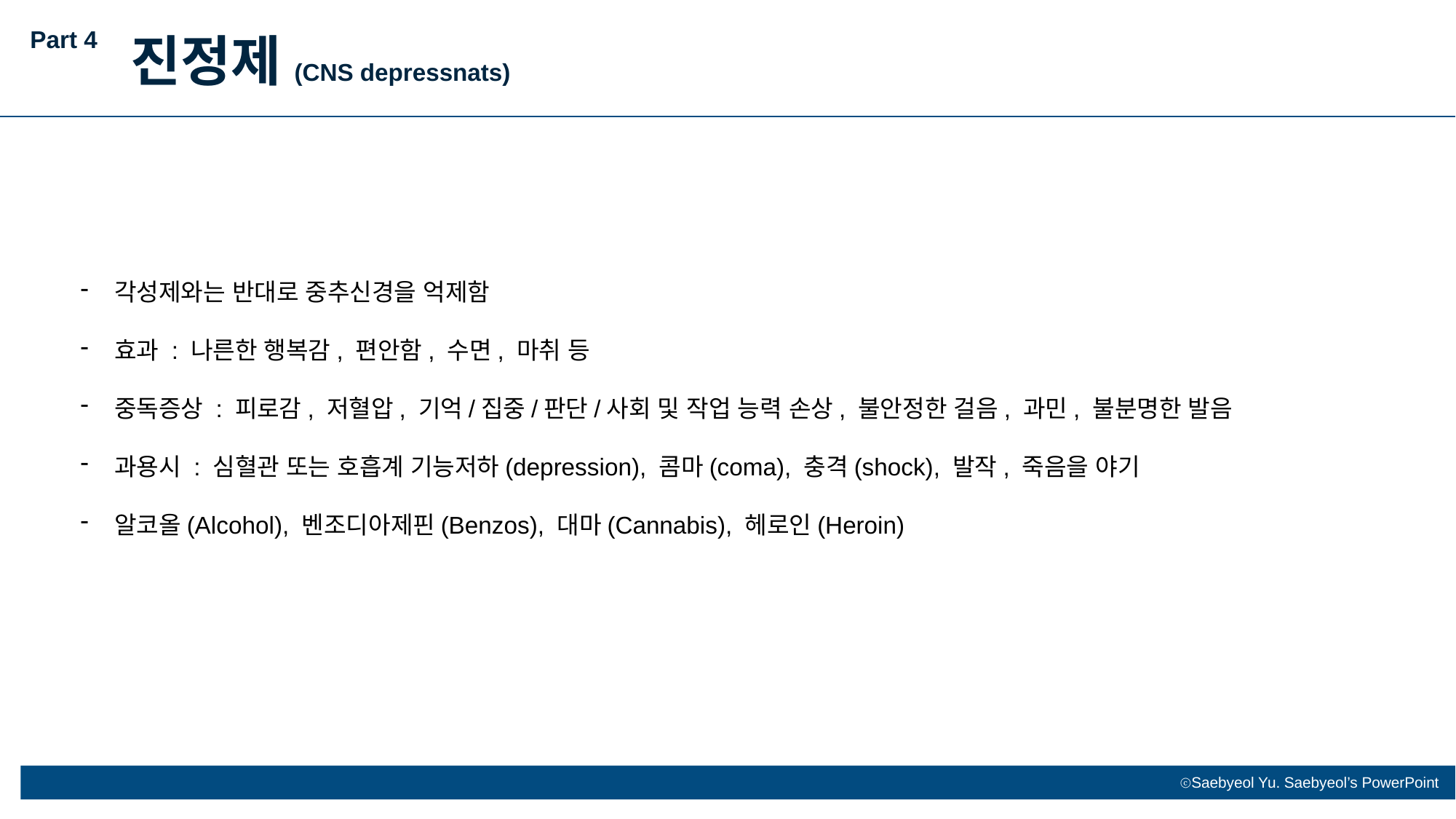

Part 4
진정제(CNS depressnats)
각성제와는 반대로 중추신경을 억제함

효과 : 나른한 행복감, 편안함, 수면, 마취 등

중독증상 : 피로감, 저혈압, 기억/집중/판단/사회 및 작업 능력 손상, 불안정한 걸음, 과민, 불분명한 발음

과용시 : 심혈관 또는 호흡계 기능저하(depression), 콤마(coma), 충격(shock), 발작, 죽음을 야기

알코올(Alcohol), 벤조디아제핀(Benzos), 대마(Cannabis), 헤로인(Heroin)